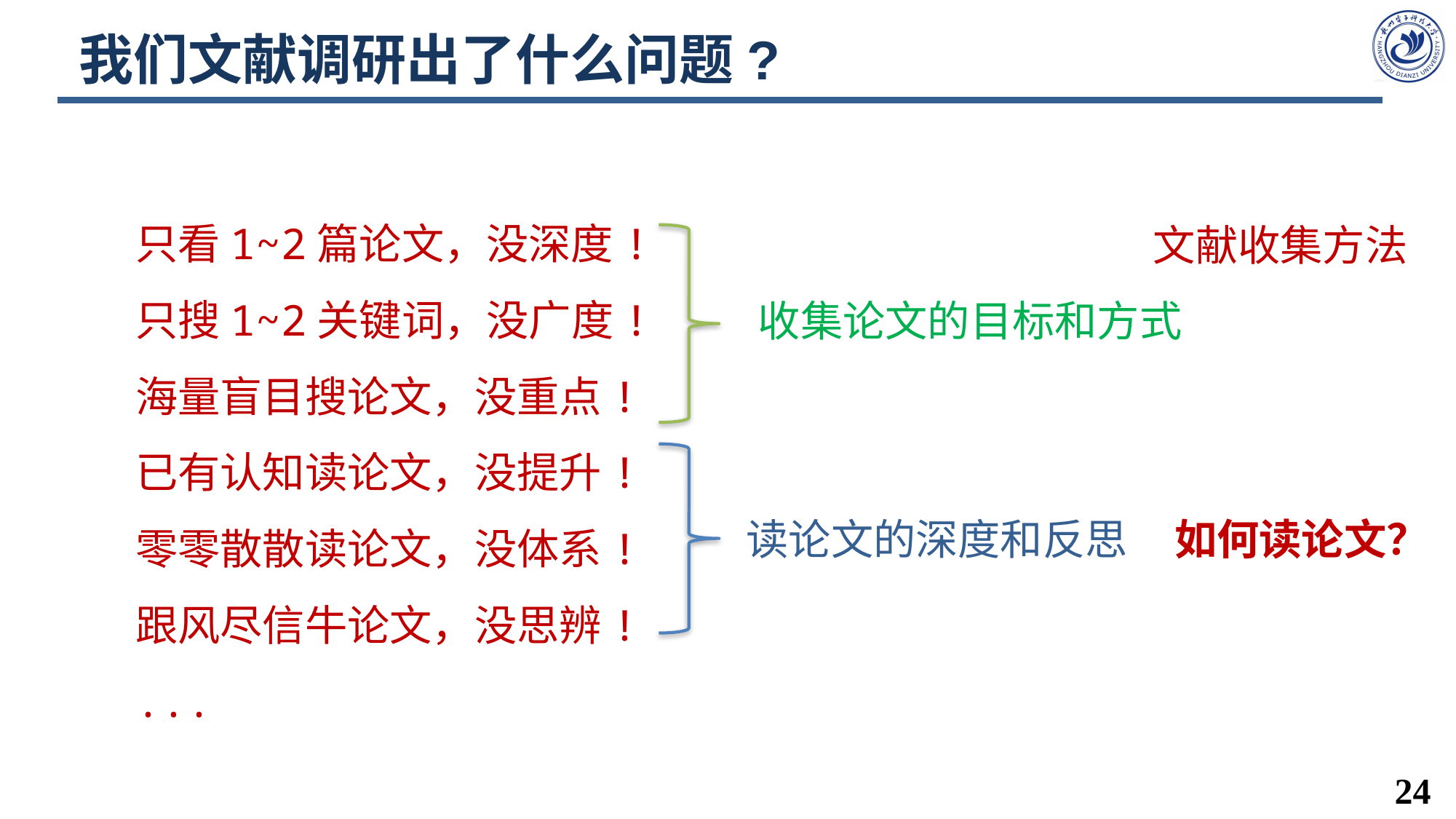

# 我们文献调研出了什么问题?
只看1~2篇论文，没深度!
只搜1~2关键词，没广度!
海量盲目搜论文，没重点!
已有认知读论文，没提升!
零零散散读论文，没体系!
跟风尽信牛论文，没思辨!
...

收集论文的目标和方式

读论文的深度和反思

文献收集方法
如何读论文？
24